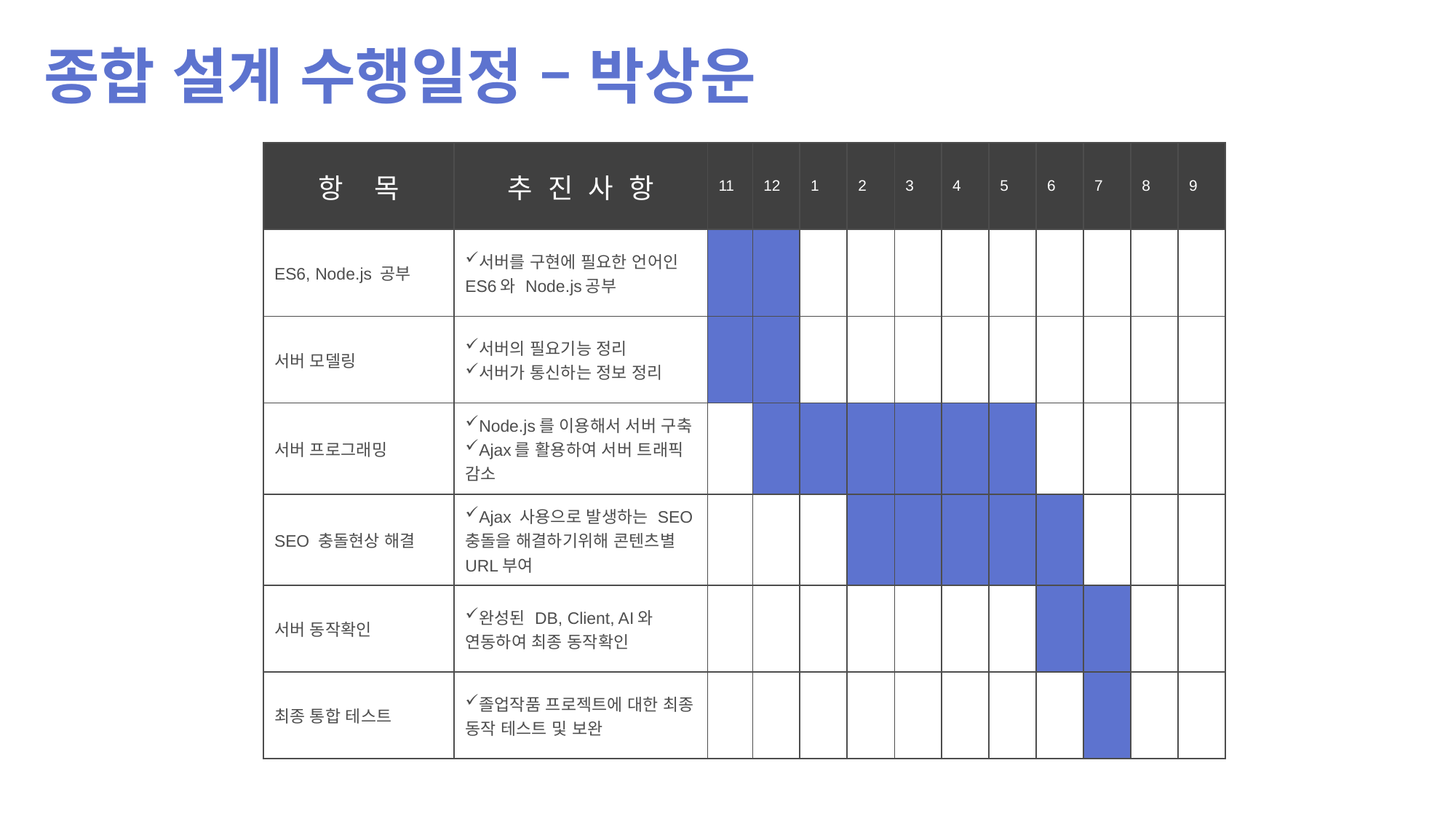

종합 설계 수행일정 – 박상운
| 항 목 | 추 진 사 항 | 11 | 12 | 1 | 2 | 3 | 4 | 5 | 6 | 7 | 8 | 9 |
| --- | --- | --- | --- | --- | --- | --- | --- | --- | --- | --- | --- | --- |
| ES6, Node.js 공부 | 서버를 구현에 필요한 언어인 ES6와 Node.js공부 |  |  |  |  |  |  |  |  |  |  |  |
| 서버 모델링 | 서버의 필요기능 정리 서버가 통신하는 정보 정리 |  |  |  |  |  |  |  |  |  |  |  |
| 서버 프로그래밍 | Node.js를 이용해서 서버 구축 Ajax를 활용하여 서버 트래픽 감소 |  |  |  |  |  |  |  |  |  |  |  |
| SEO 충돌현상 해결 | Ajax 사용으로 발생하는 SEO충돌을 해결하기위해 콘텐츠별 URL부여 |  |  |  |  |  |  |  |  |  |  |  |
| 서버 동작확인 | 완성된 DB, Client, AI와 연동하여 최종 동작확인 |  |  |  |  |  |  |  |  |  |  |  |
| 최종 통합 테스트 | 졸업작품 프로젝트에 대한 최종 동작 테스트 및 보완 |  |  |  |  |  |  |  |  |  |  |  |